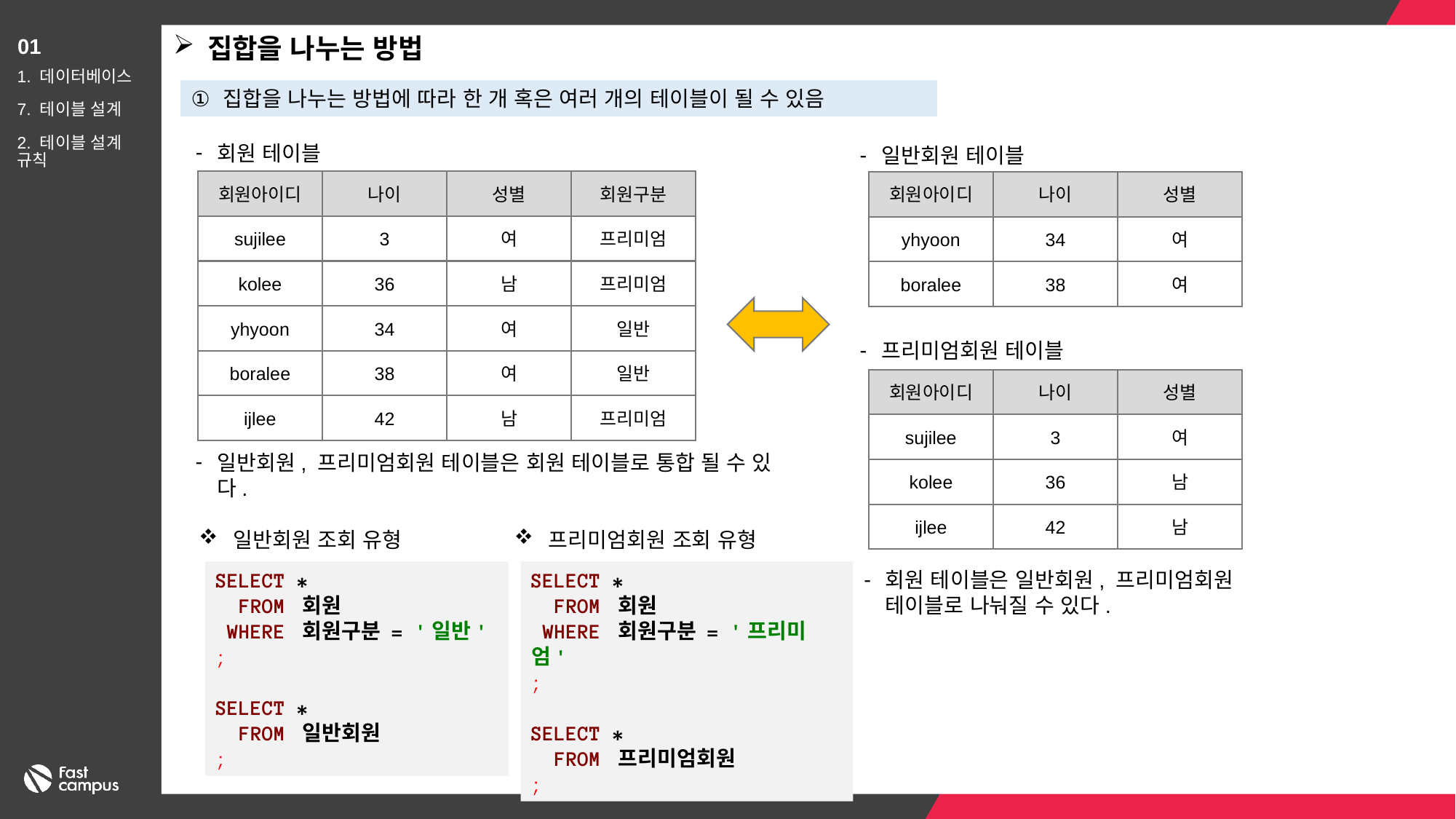

집합을 나누는 방법
01
1. 데이터베이스
7. 테이블 설계
2. 테이블 설계 규칙
집합을 나누는 방법에 따라 한 개 혹은 여러 개의 테이블이 될 수 있음
회원 테이블
일반회원 테이블
회원아이디
나이
성별
회원구분
회원아이디
나이
성별
프리미엄
여
sujilee
3
여
yhyoon
34
남
프리미엄
kolee
36
여
boralee
38

일반
여
yhyoon
34
프리미엄회원 테이블
일반
여
boralee
38
회원아이디
나이
성별
프리미엄
남
ijlee
42
여
sujilee
3
일반회원, 프리미엄회원 테이블은 회원 테이블로 통합 될 수 있다.
남
kolee
36
남
ijlee
42
일반회원 조회 유형
프리미엄회원 조회 유형
SELECT *
  FROM 회원
 WHERE 회원구분 = '일반'
;

SELECT *
  FROM 일반회원
;
SELECT *
  FROM 회원
 WHERE 회원구분 = '프리미엄'
;

SELECT *
  FROM 프리미엄회원
;
회원 테이블은 일반회원, 프리미엄회원 테이블로 나눠질 수 있다.